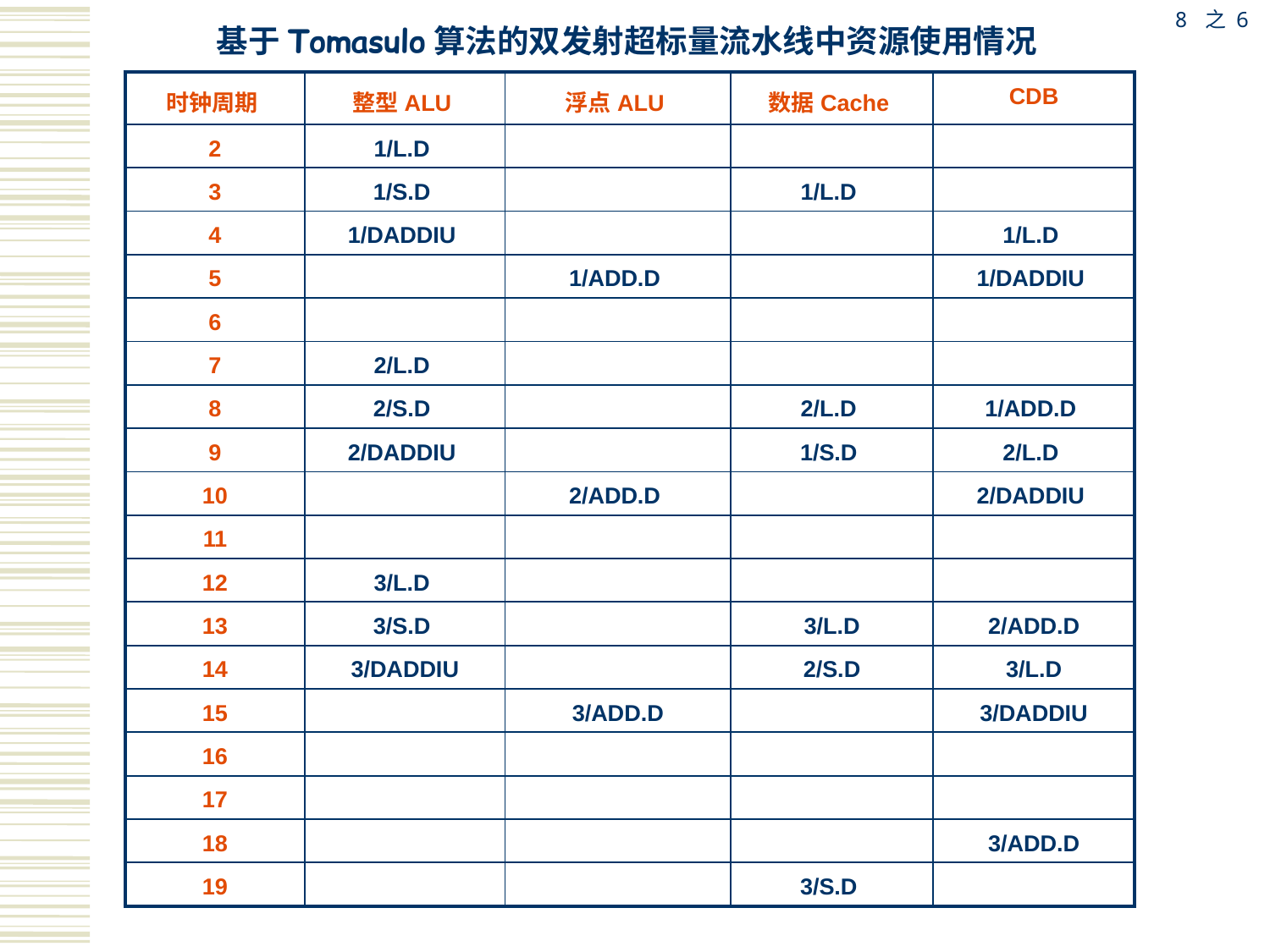

8 之 6
基于Tomasulo算法的双发射超标量流水线中资源使用情况
| 时钟周期 | 整型ALU | 浮点ALU | 数据Cache | CDB |
| --- | --- | --- | --- | --- |
| 2 | 1/L.D |  |  |  |
| 3 | 1/S.D |  | 1/L.D |  |
| 4 | 1/DADDIU |  |  | 1/L.D |
| 5 |  | 1/ADD.D |  | 1/DADDIU |
| 6 |  |  |  |  |
| 7 | 2/L.D |  |  |  |
| 8 | 2/S.D |  | 2/L.D | 1/ADD.D |
| 9 | 2/DADDIU |  | 1/S.D | 2/L.D |
| 10 |  | 2/ADD.D |  | 2/DADDIU |
| 11 |  |  |  |  |
| 12 | 3/L.D |  |  |  |
| 13 | 3/S.D |  | 3/L.D | 2/ADD.D |
| 14 | 3/DADDIU |  | 2/S.D | 3/L.D |
| 15 |  | 3/ADD.D |  | 3/DADDIU |
| 16 |  |  |  |  |
| 17 |  |  |  |  |
| 18 |  |  |  | 3/ADD.D |
| 19 |  |  | 3/S.D |  |